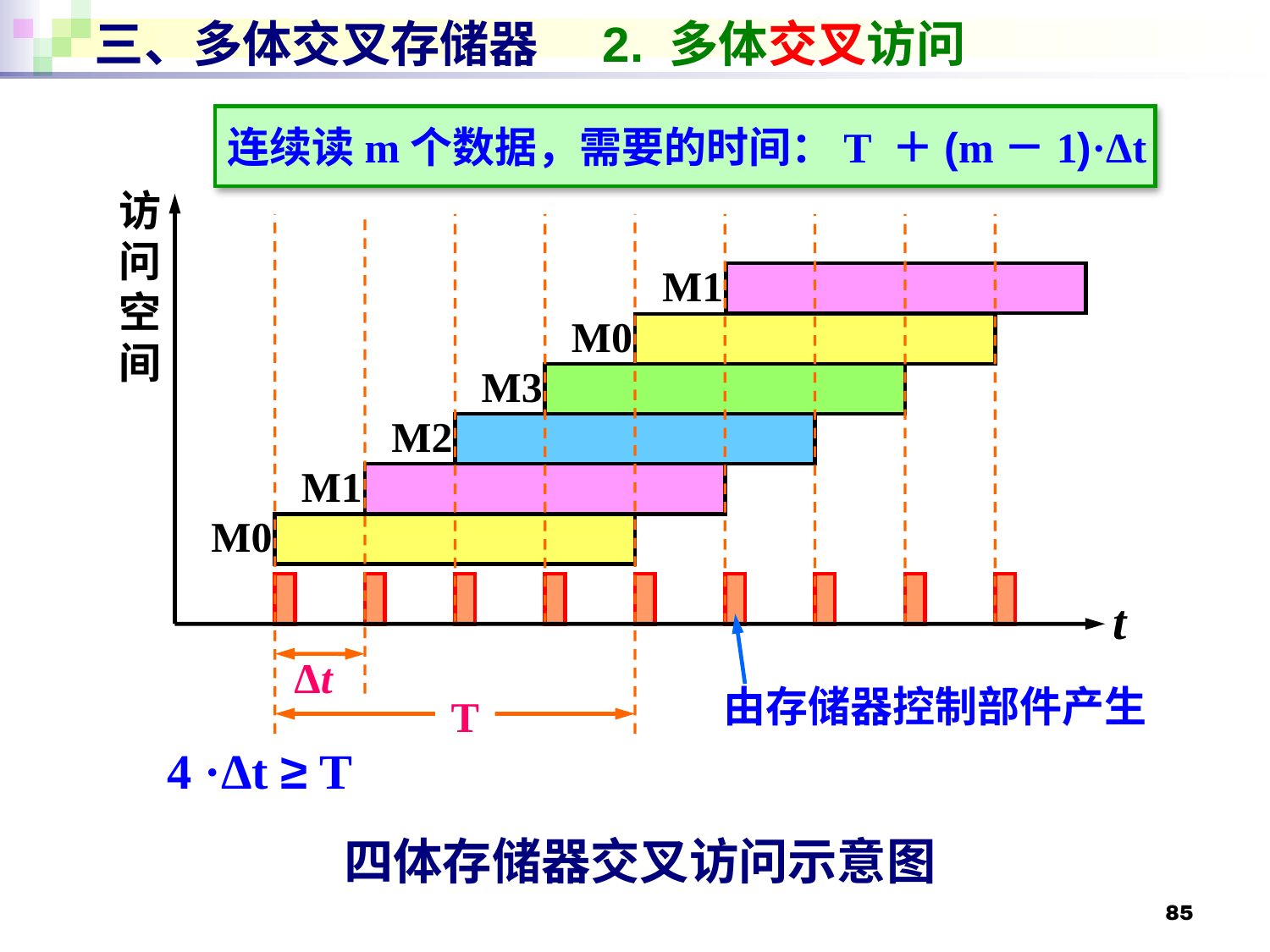

# 三、多体交叉存储器	2. 多体交叉访问
连续读m个数据，需要的时间：T ＋(m－1)·Δt
访问空间

M1

M0

M3

M2

M1

M0

t

Δt

由存储器控制部件产生
T

4 ·Δt ≥ T
四体存储器交叉访问示意图
85